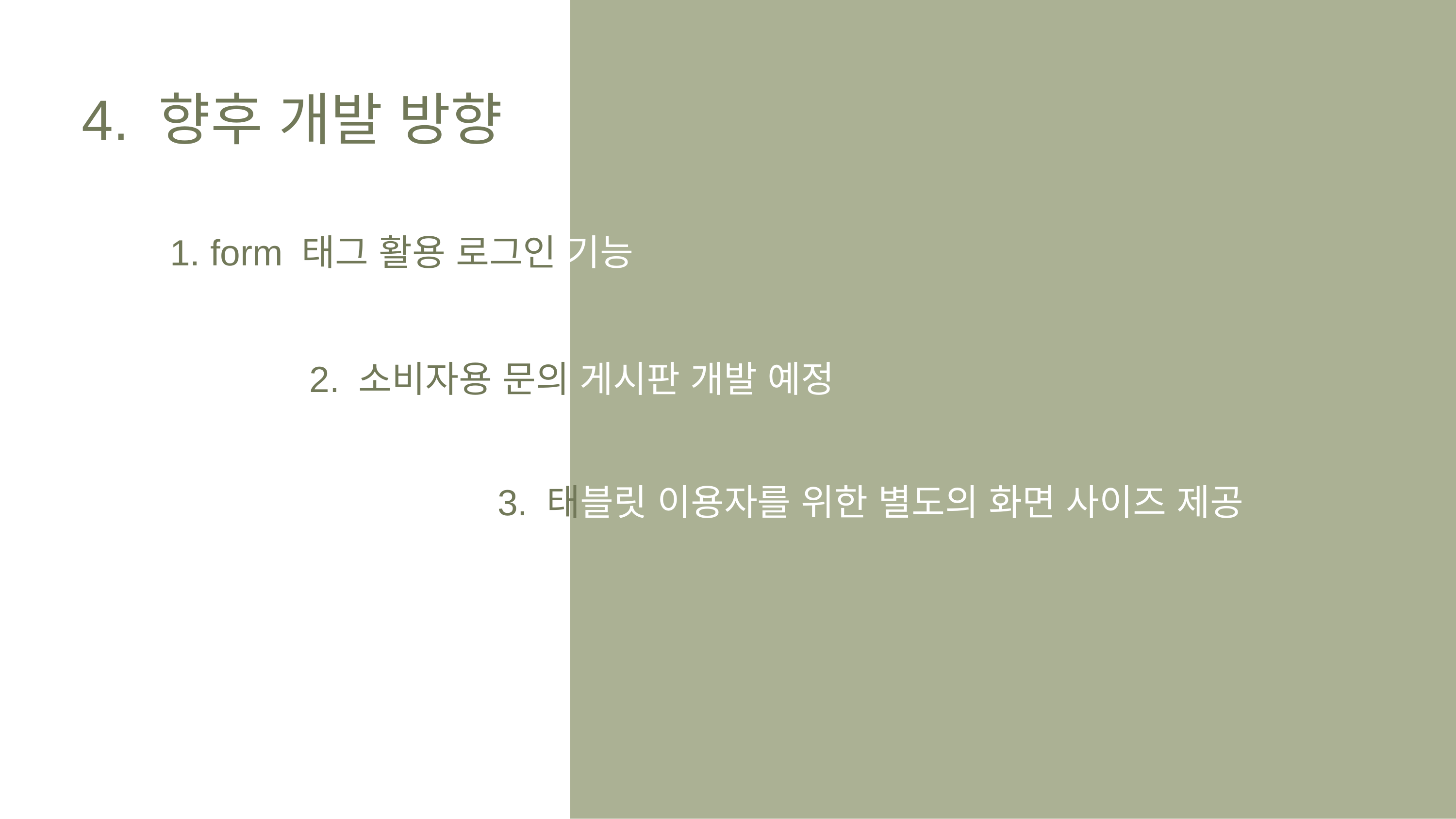

4. 향후 개발 방향
1. form 태그 활용 로그인 기능
2. 소비자용 문의 게시판 개발 예정
3. 태블릿 이용자를 위한 별도의 화면 사이즈 제공